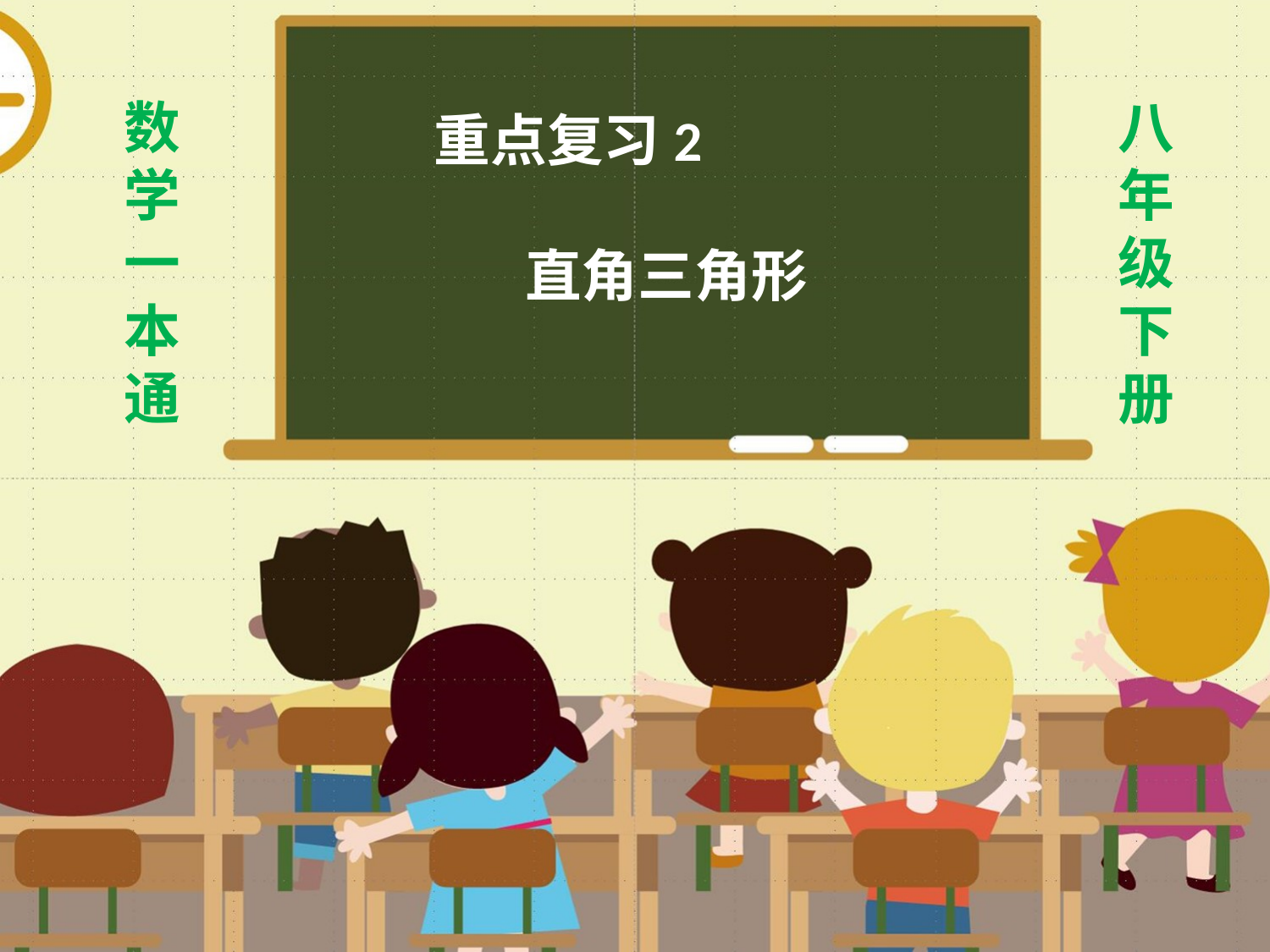

数
学
一
本
通
八年级下册
重点复习2

      直角三角形